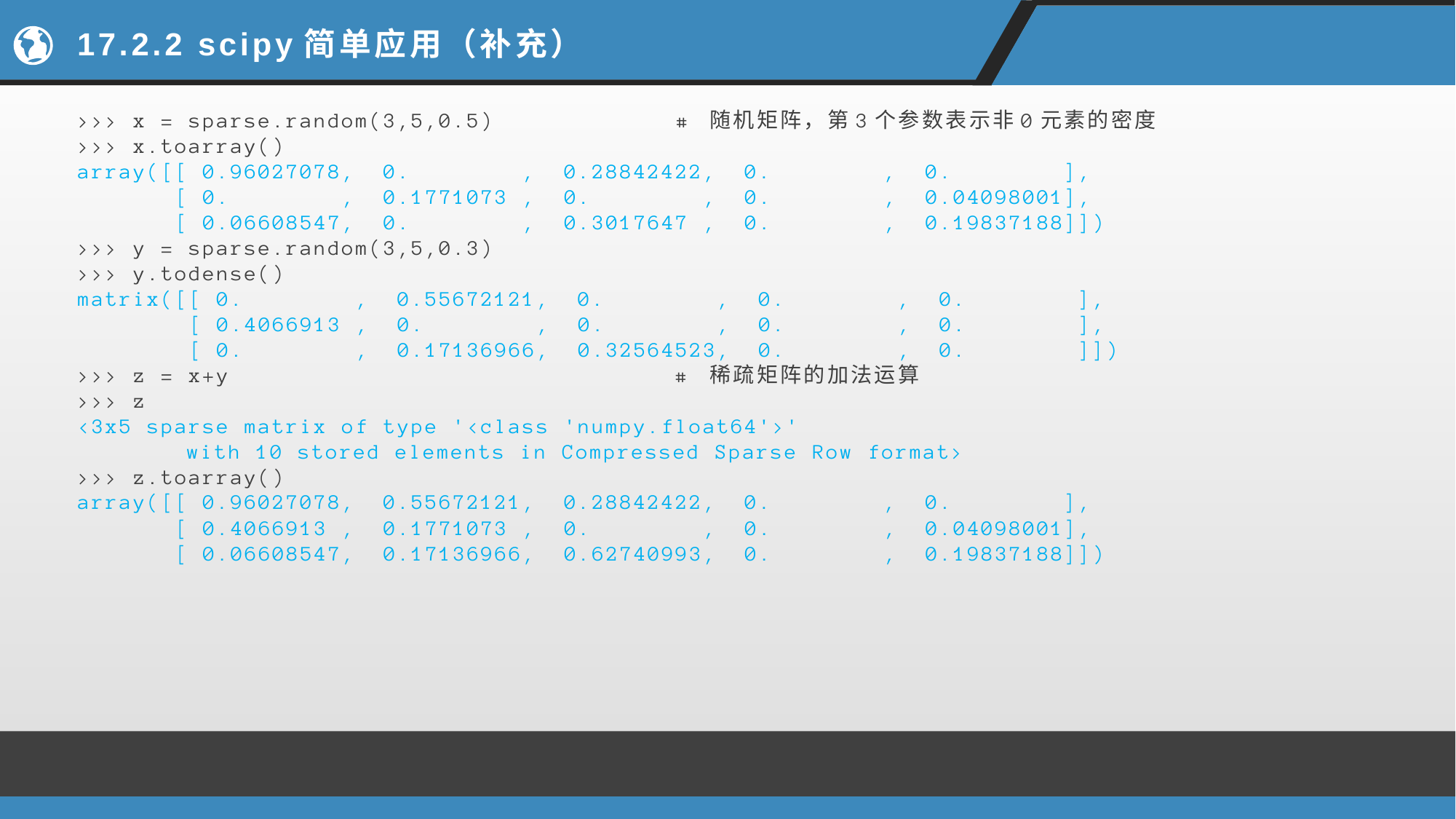

# 17.2.2 scipy简单应用（补充）

>>> x = sparse.random(3,5,0.5)             # 随机矩阵，第3个参数表示非0元素的密度
>>> x.toarray()
array([[ 0.96027078,  0.        ,  0.28842422,  0.        ,  0.        ],
       [ 0.        ,  0.1771073 ,  0.        ,  0.        ,  0.04098001],
       [ 0.06608547,  0.        ,  0.3017647 ,  0.        ,  0.19837188]])
>>> y = sparse.random(3,5,0.3)
>>> y.todense()
matrix([[ 0.        ,  0.55672121,  0.        ,  0.        ,  0.        ],
        [ 0.4066913 ,  0.        ,  0.        ,  0.        ,  0.        ],
        [ 0.        ,  0.17136966,  0.32564523,  0.        ,  0.        ]])
>>> z = x+y                                # 稀疏矩阵的加法运算
>>> z
<3x5 sparse matrix of type '<class 'numpy.float64'>'
	with 10 stored elements in Compressed Sparse Row format>
>>> z.toarray()
array([[ 0.96027078,  0.55672121,  0.28842422,  0.        ,  0.        ],
       [ 0.4066913 ,  0.1771073 ,  0.        ,  0.        ,  0.04098001],
       [ 0.06608547,  0.17136966,  0.62740993,  0.        ,  0.19837188]])